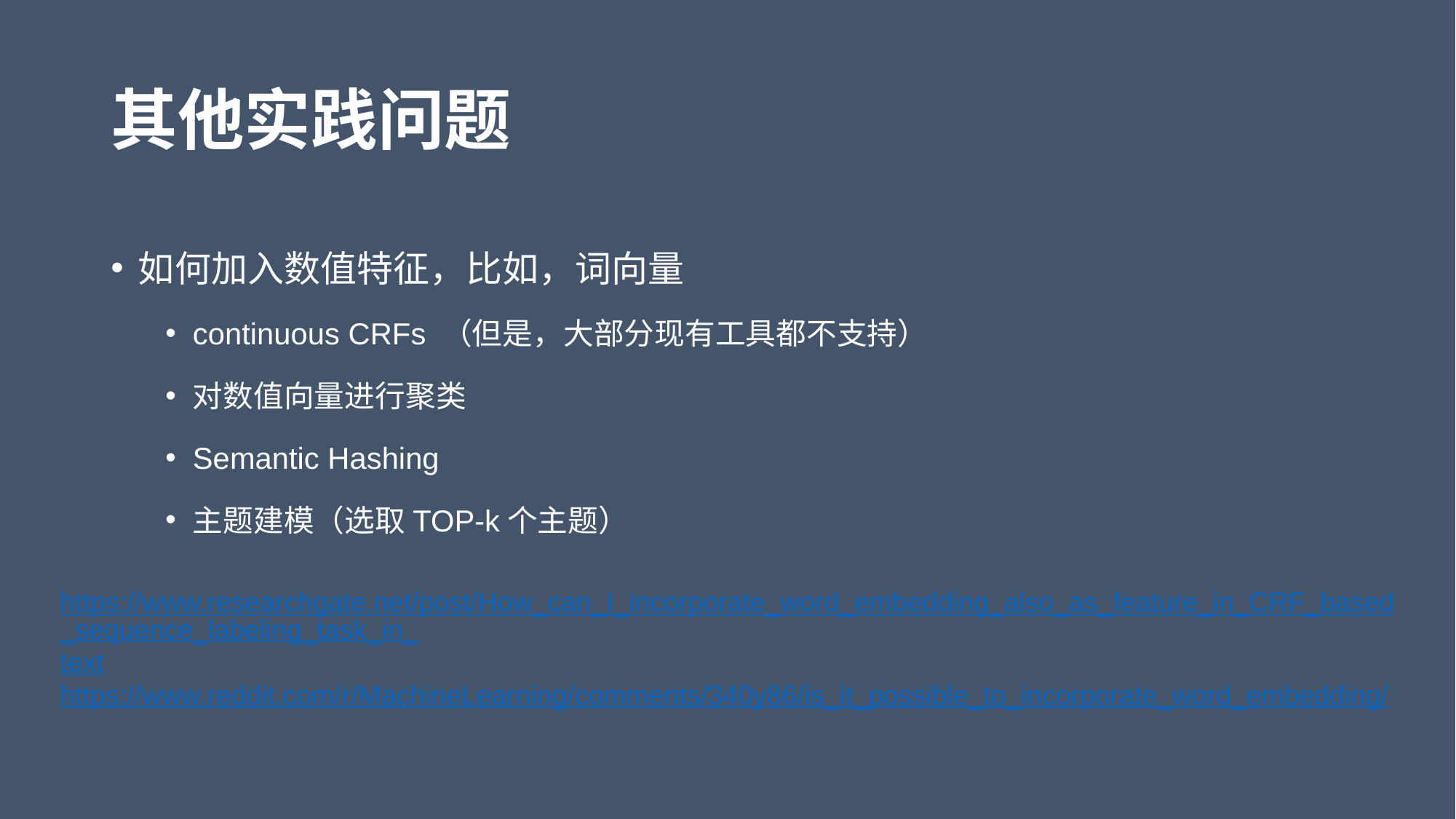

# 其他实践问题
如何加入数值特征，比如，词向量
continuous CRFs （但是，大部分现有工具都不支持）
对数值向量进行聚类
Semantic Hashing
主题建模（选取TOP-k个主题）
https://www.researchgate.net/post/How_can_I_incorporate_word_embedding_also_as_feature_in_CRF_based_sequence_labeling_task_in_text
https://www.reddit.com/r/MachineLearning/comments/340y86/is_it_possible_to_incorporate_word_embedding/